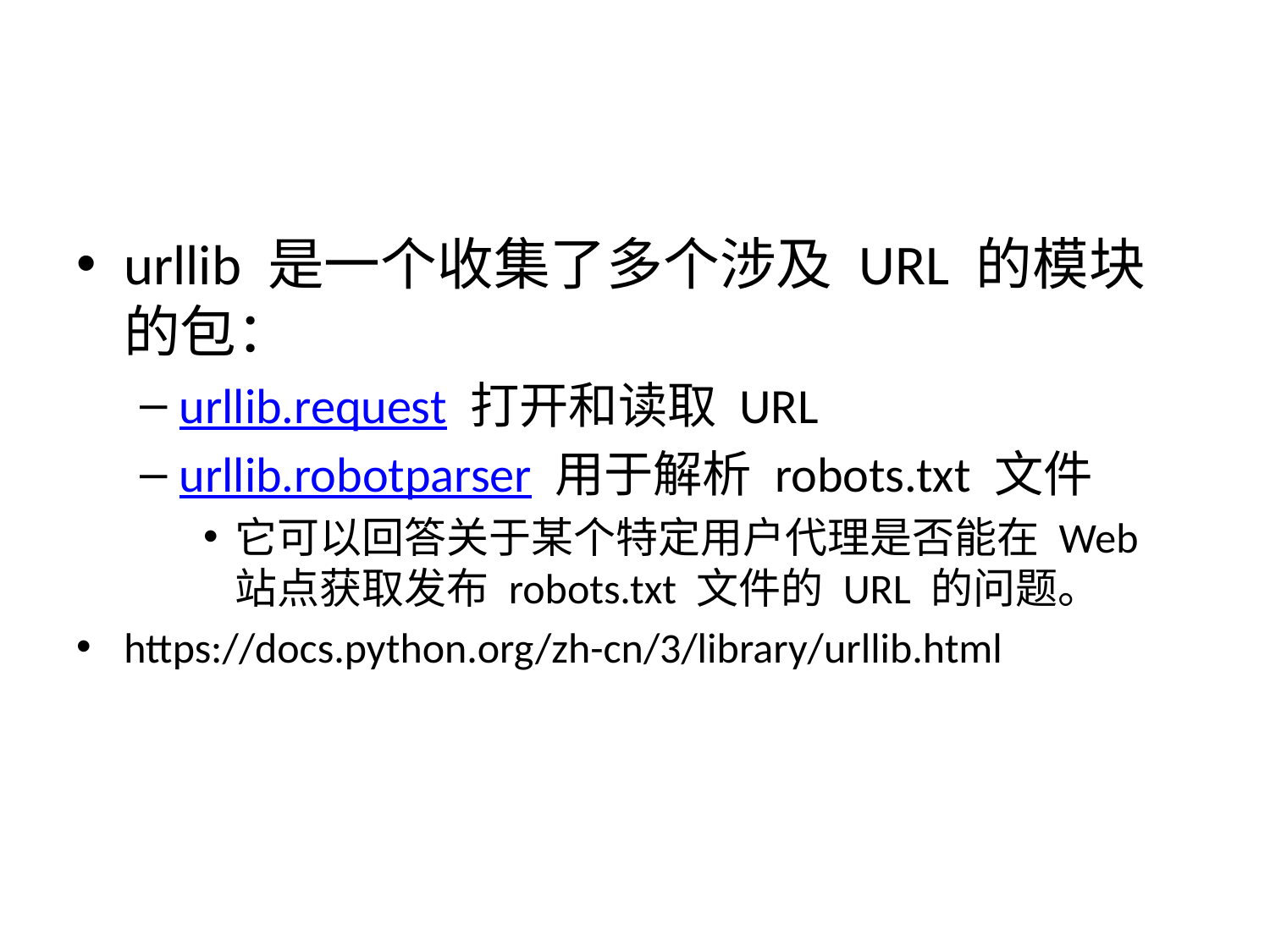

#
urllib 是一个收集了多个涉及 URL 的模块的包：
urllib.request 打开和读取 URL
urllib.robotparser 用于解析 robots.txt 文件
它可以回答关于某个特定用户代理是否能在 Web 站点获取发布 robots.txt 文件的 URL 的问题。
https://docs.python.org/zh-cn/3/library/urllib.html